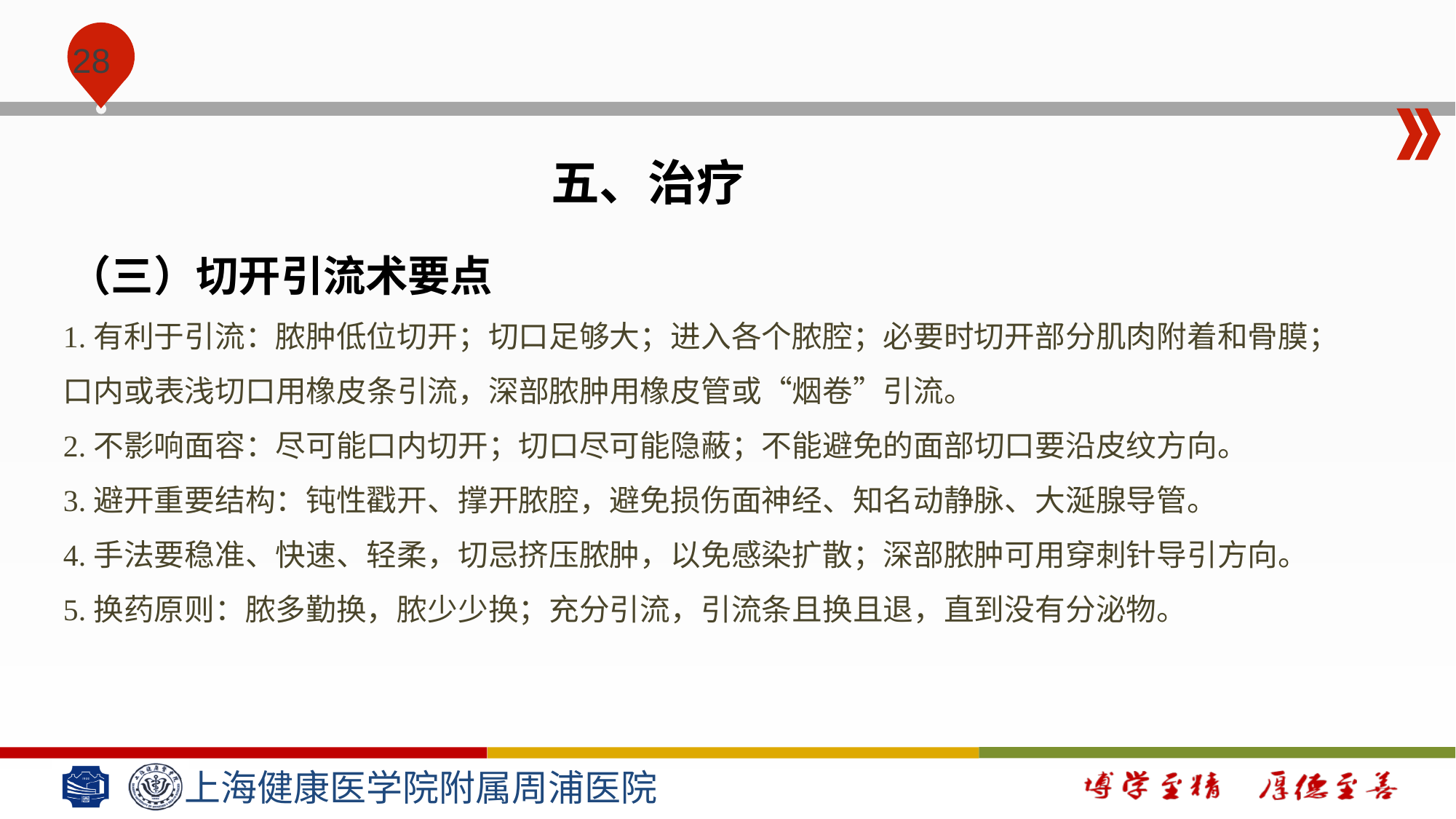

#
五、治疗
（三）切开引流术要点
1.有利于引流：脓肿低位切开；切口足够大；进入各个脓腔；必要时切开部分肌肉附着和骨膜；
口内或表浅切口用橡皮条引流，深部脓肿用橡皮管或“烟卷”引流。
2.不影响面容：尽可能口内切开；切口尽可能隐蔽；不能避免的面部切口要沿皮纹方向。
3.避开重要结构：钝性戳开、撑开脓腔，避免损伤面神经、知名动静脉、大涎腺导管。
4.手法要稳准、快速、轻柔，切忌挤压脓肿，以免感染扩散；深部脓肿可用穿刺针导引方向。
5.换药原则：脓多勤换，脓少少换；充分引流，引流条且换且退，直到没有分泌物。